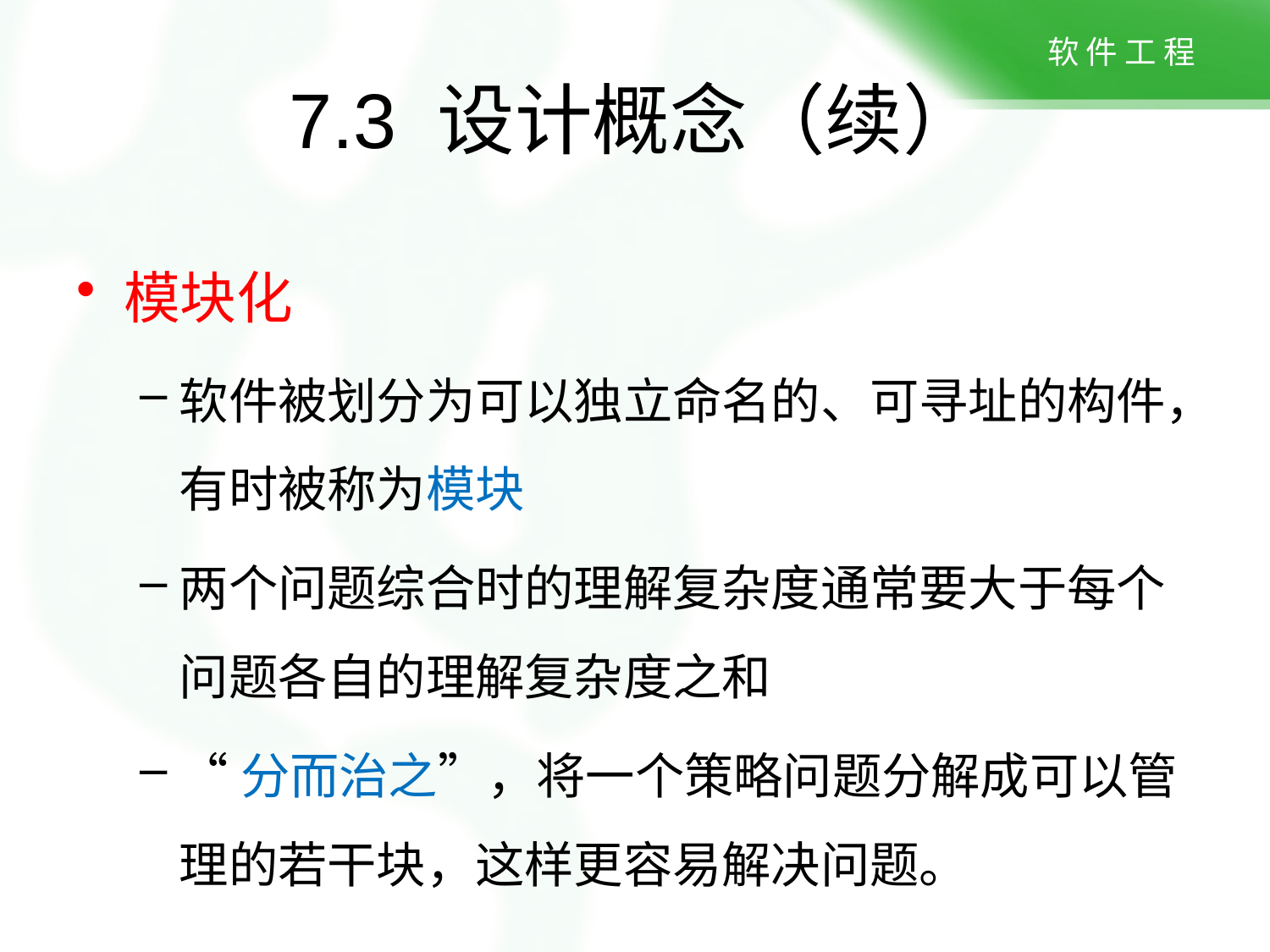

7.3 设计概念（续）
模块化
软件被划分为可以独立命名的、可寻址的构件，有时被称为模块
两个问题综合时的理解复杂度通常要大于每个问题各自的理解复杂度之和
“分而治之”，将一个策略问题分解成可以管理的若干块，这样更容易解决问题。